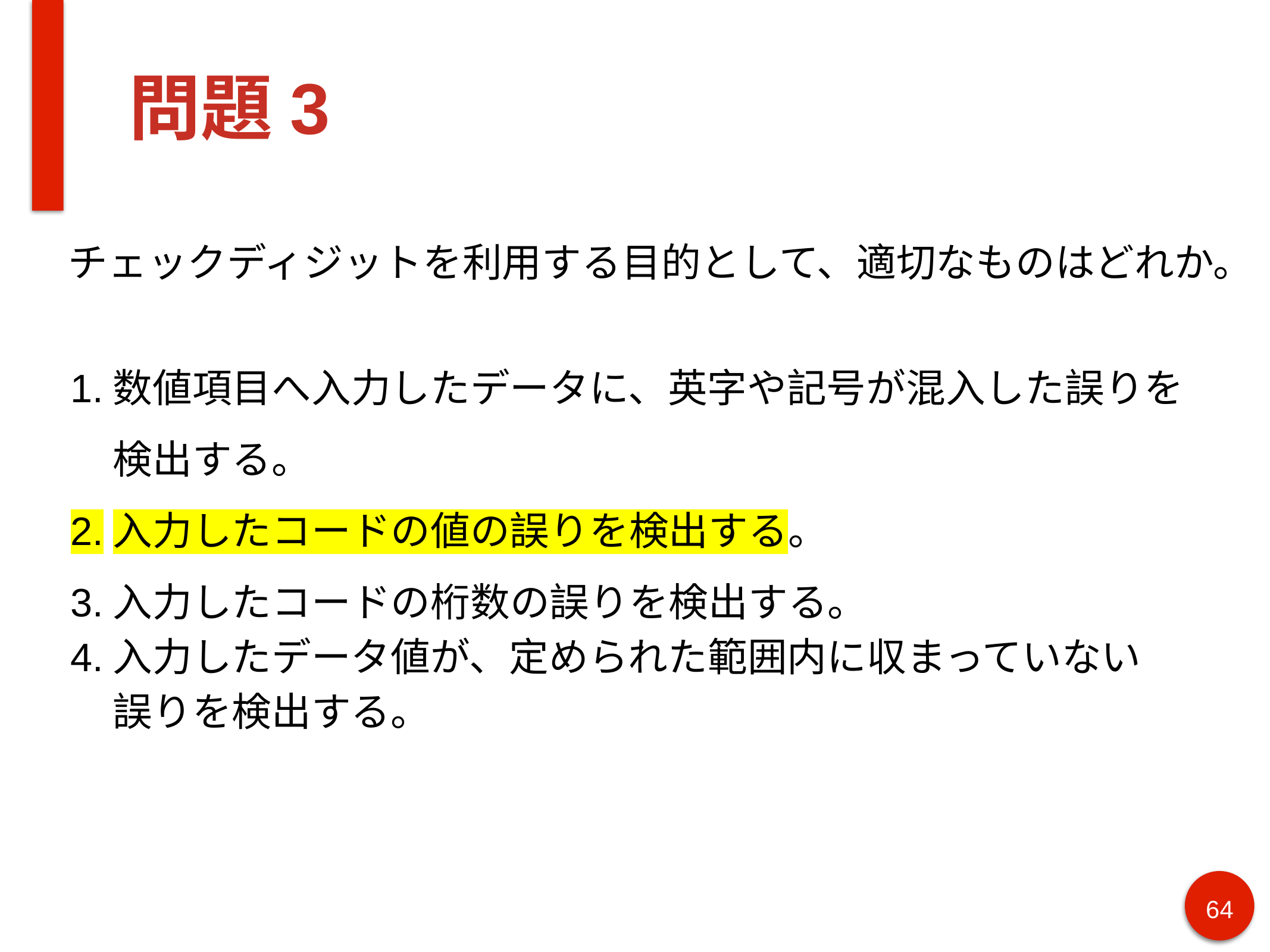

# 問題3
チェックディジットを利用する目的として、適切なものはどれか。

数値項目へ入力したデータに、英字や記号が混入した誤りを
検出する。
入力したコードの値の誤りを検出する。
入力したコードの桁数の誤りを検出する。
入力したデータ値が、定められた範囲内に収まっていない
誤りを検出する。

64